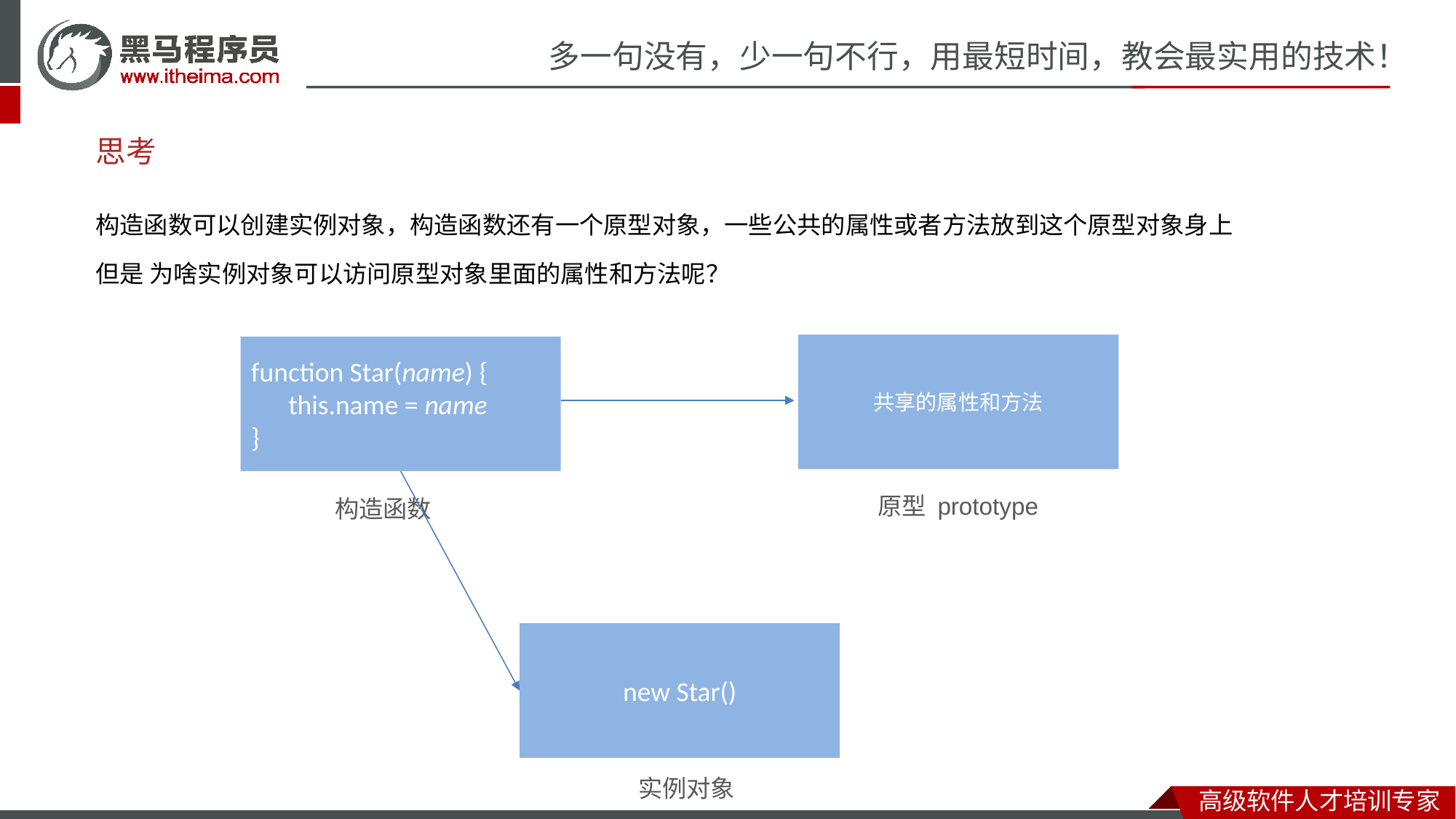

# 思考
构造函数可以创建实例对象，构造函数还有一个原型对象，一些公共的属性或者方法放到这个原型对象身上
但是 为啥实例对象可以访问原型对象里面的属性和方法呢？

共享的属性和方法
function Star(name) {
      this.name = name
}
原型 prototype
构造函数
new Star()
实例对象